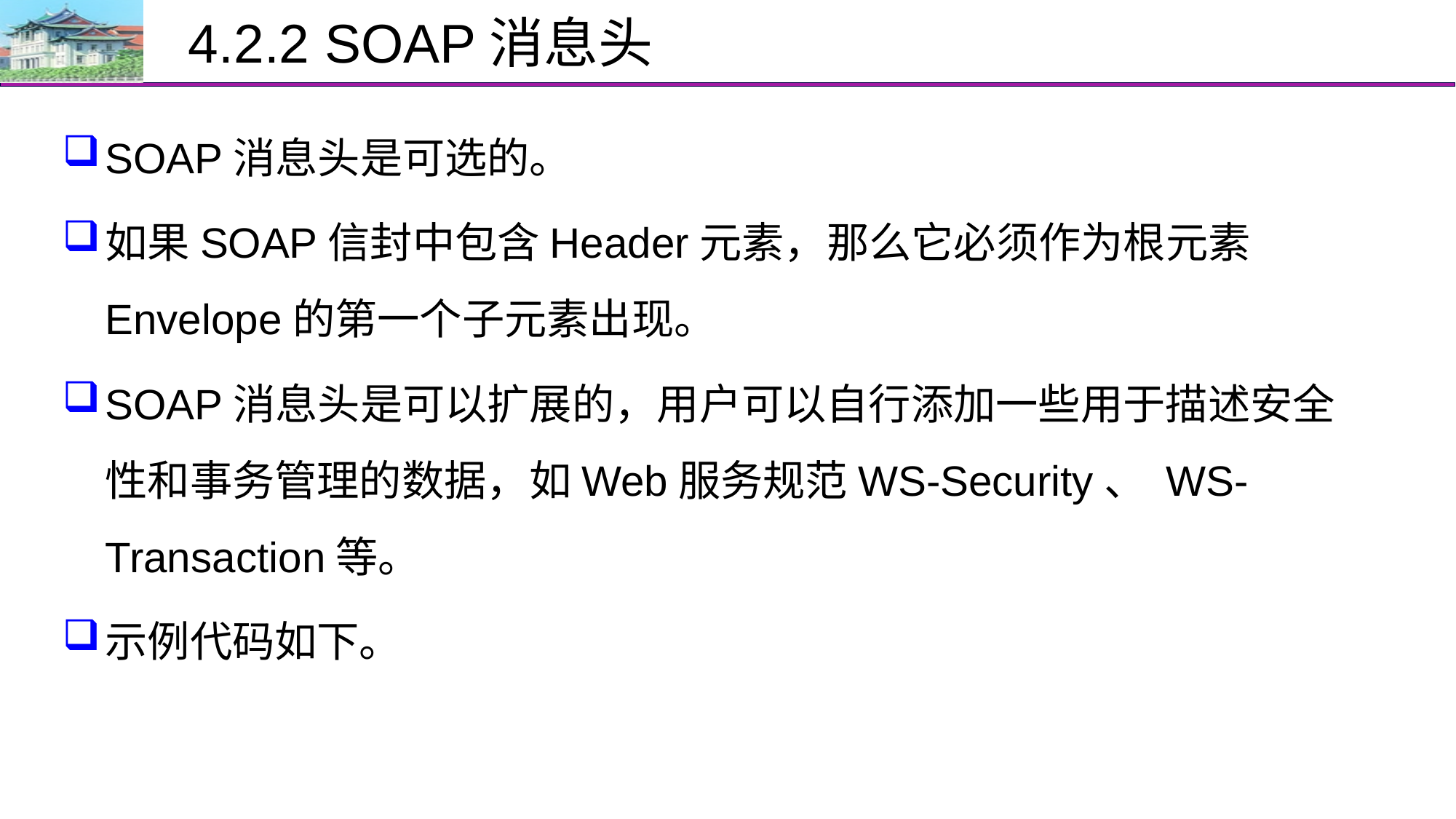

# 4.2.2 SOAP消息头
SOAP消息头是可选的。
如果SOAP信封中包含Header元素，那么它必须作为根元素Envelope的第一个子元素出现。
SOAP消息头是可以扩展的，用户可以自行添加一些用于描述安全性和事务管理的数据，如Web服务规范WS-Security、 WS-Transaction等。
示例代码如下。